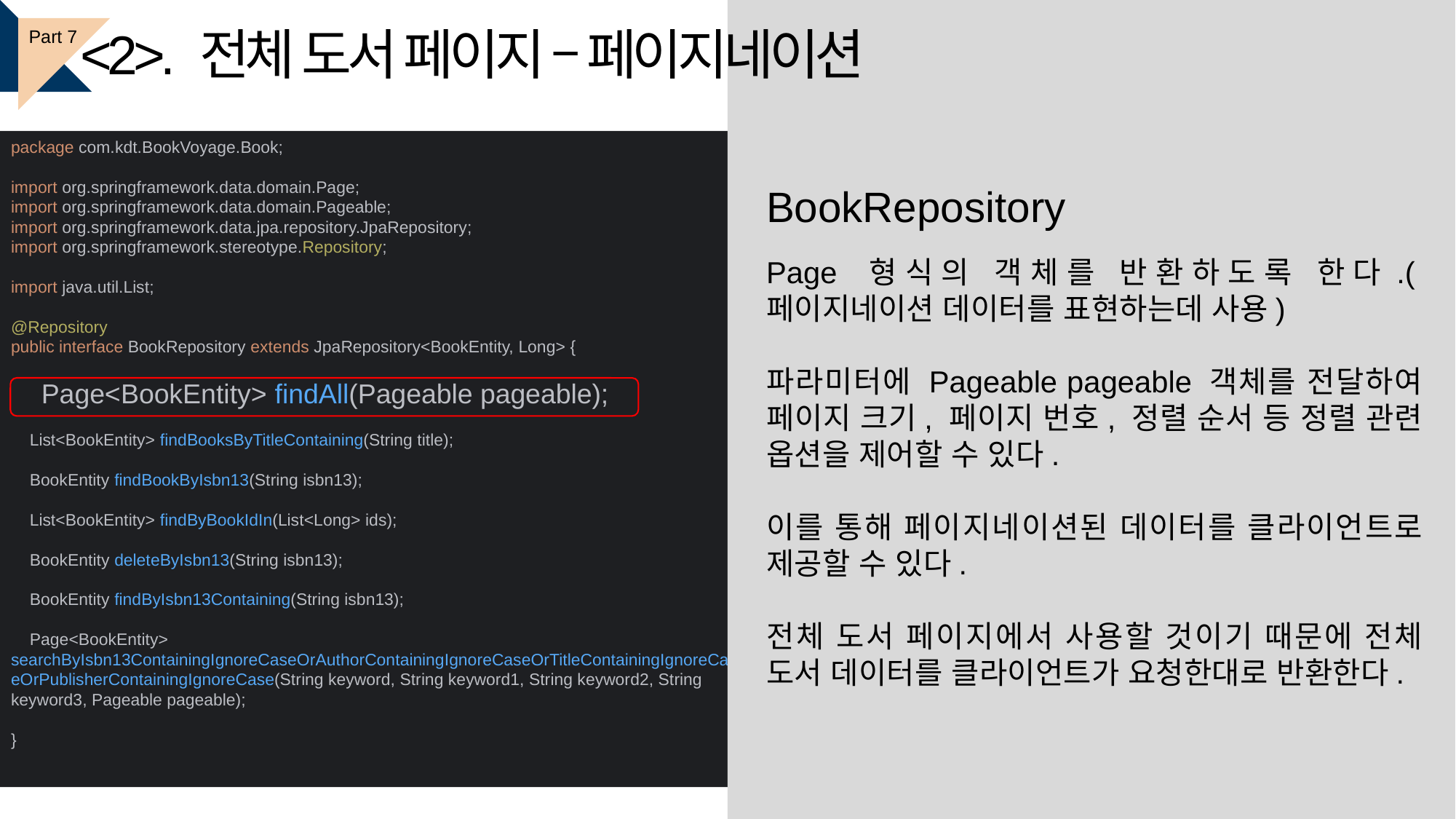

<2>. 전체 도서 페이지 – 페이지네이션

Part 7
package com.kdt.BookVoyage.Book;
import org.springframework.data.domain.Page;
import org.springframework.data.domain.Pageable;
import org.springframework.data.jpa.repository.JpaRepository;
import org.springframework.stereotype.Repository;
import java.util.List;
@Repository
public interface BookRepository extends JpaRepository<BookEntity, Long> {
    Page<BookEntity> findAll(Pageable pageable);
    List<BookEntity> findBooksByTitleContaining(String title);
    BookEntity findBookByIsbn13(String isbn13);
    List<BookEntity> findByBookIdIn(List<Long> ids);
    BookEntity deleteByIsbn13(String isbn13);
    BookEntity findByIsbn13Containing(String isbn13);
    Page<BookEntity> searchByIsbn13ContainingIgnoreCaseOrAuthorContainingIgnoreCaseOrTitleContainingIgnoreCaseOrPublisherContainingIgnoreCase(String keyword, String keyword1, String keyword2, String keyword3, Pageable pageable);
}
BookRepository
Page 형식의 객체를 반환하도록 한다.(페이지네이션 데이터를 표현하는데 사용)

파라미터에 Pageable pageable 객체를 전달하여 페이지 크기, 페이지 번호, 정렬 순서 등 정렬 관련 옵션을 제어할 수 있다.

이를 통해 페이지네이션된 데이터를 클라이언트로 제공할 수 있다.

전체 도서 페이지에서 사용할 것이기 때문에 전체 도서 데이터를 클라이언트가 요청한대로 반환한다.